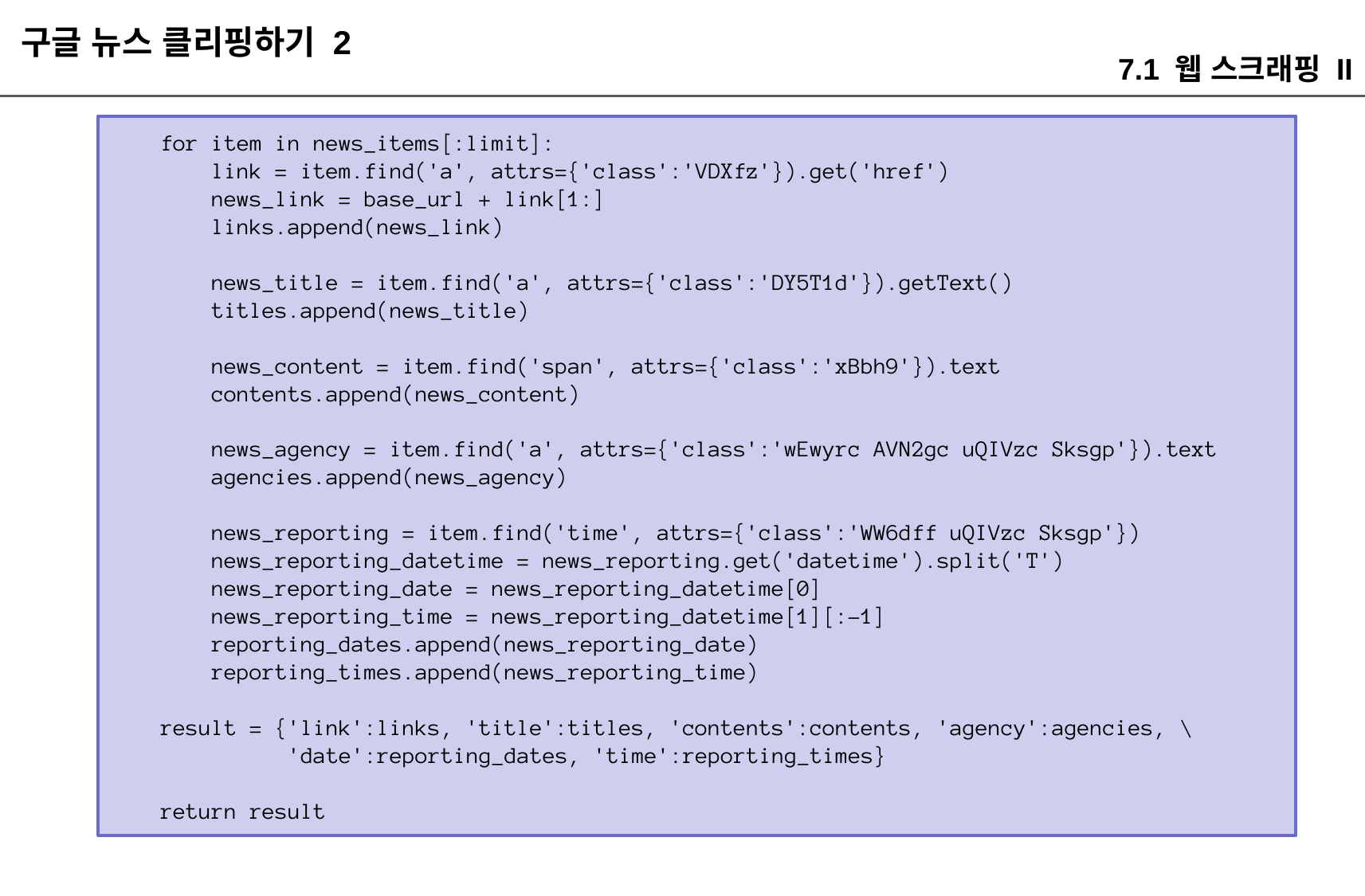

구글 뉴스 클리핑하기 2
7.1 웹 스크래핑 II
    for item in news_items[:limit]:
        link = item.find('a', attrs={'class':'VDXfz'}).get('href')
        news_link = base_url + link[1:]
        links.append(news_link)

        news_title = item.find('a', attrs={'class':'DY5T1d'}).getText()
        titles.append(news_title)

        news_content = item.find('span', attrs={'class':'xBbh9'}).text
        contents.append(news_content)

        news_agency = item.find('a', attrs={'class':'wEwyrc AVN2gc uQIVzc Sksgp'}).text
        agencies.append(news_agency)

        news_reporting = item.find('time', attrs={'class':'WW6dff uQIVzc Sksgp'})
        news_reporting_datetime = news_reporting.get('datetime').split('T')
        news_reporting_date = news_reporting_datetime[0]
        news_reporting_time = news_reporting_datetime[1][:-1]
        reporting_dates.append(news_reporting_date)
        reporting_times.append(news_reporting_time)

    result = {'link':links, 'title':titles, 'contents':contents, 'agency':agencies, \
              'date':reporting_dates, 'time':reporting_times}

    return result